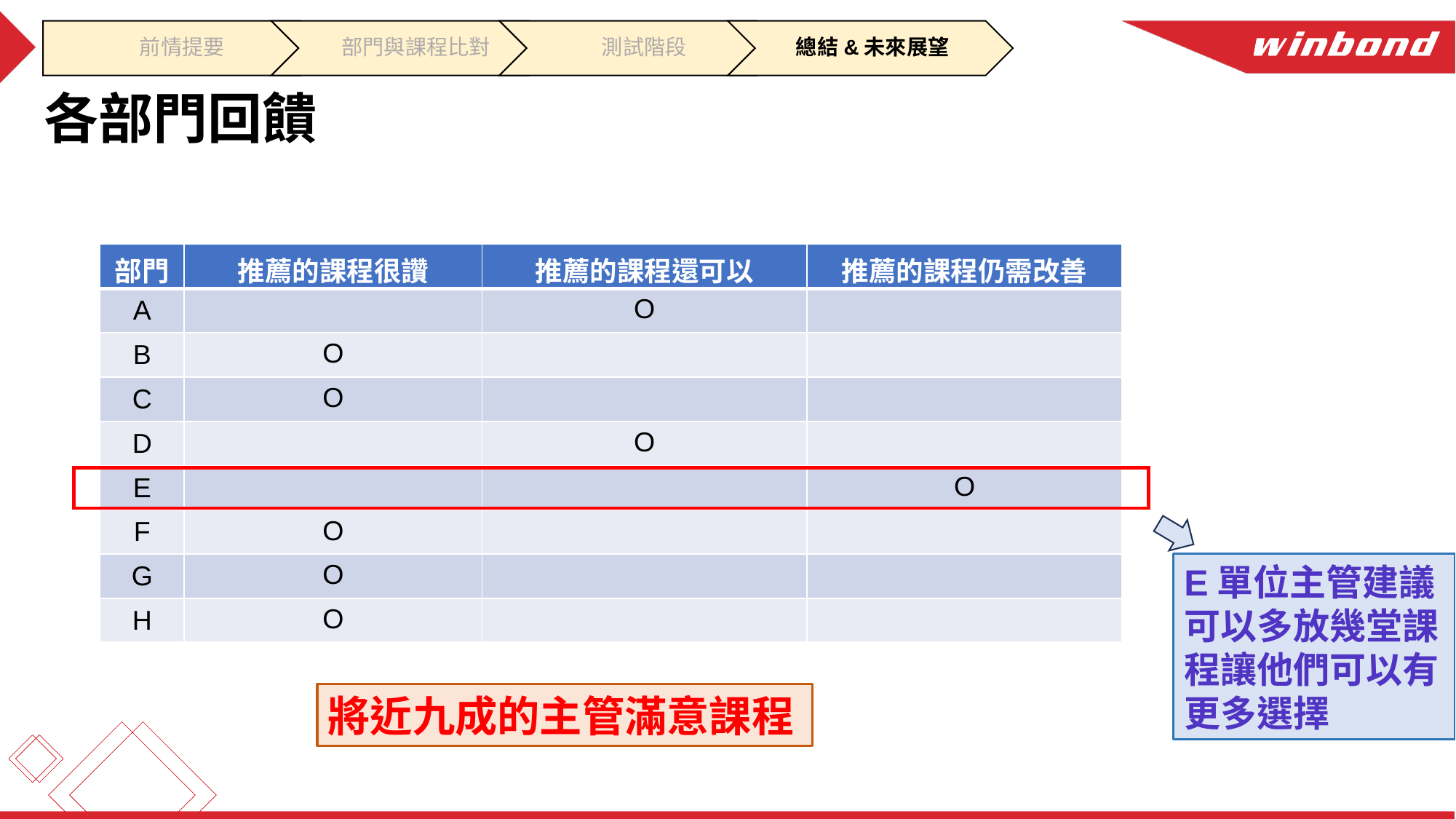

前情提要
部門與課程比對
測試階段
總結&未來展望
各部門回饋
| 部門 | 推薦的課程很讚 | 推薦的課程還可以 | 推薦的課程仍需改善 |
| --- | --- | --- | --- |
| A |  | O |  |
| B | O |  |  |
| C | O |  |  |
| D |  | O |  |
| E |  |  | O |
| F | O |  |  |
| G | O |  |  |
| H | O |  |  |

E單位主管建議可以多放幾堂課程讓他們可以有更多選擇
將近九成的主管滿意課程